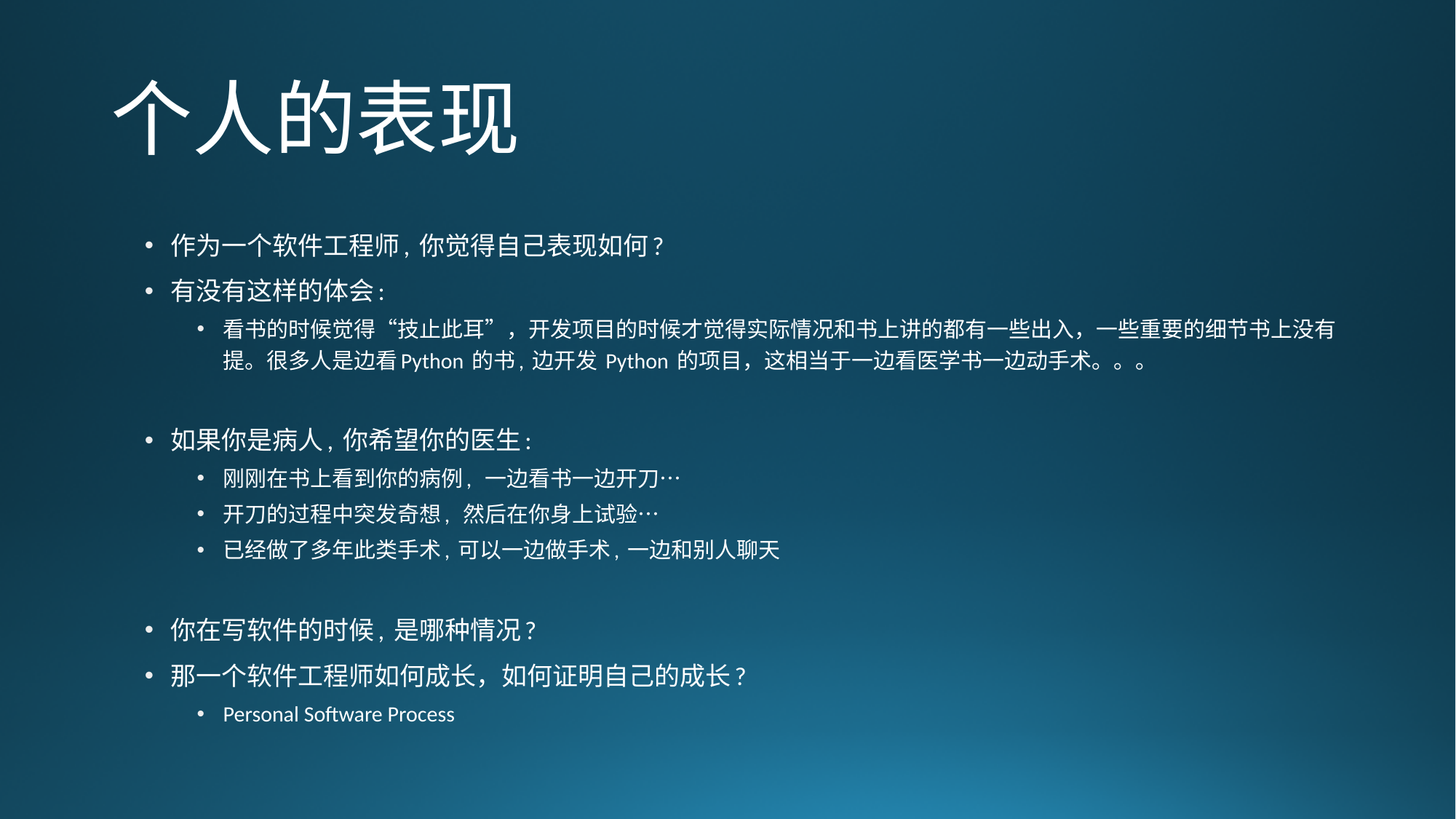

# 个人的表现
作为一个软件工程师, 你觉得自己表现如何?
有没有这样的体会:
看书的时候觉得“技止此耳”，开发项目的时候才觉得实际情况和书上讲的都有一些出入，一些重要的细节书上没有提。很多人是边看Python 的书, 边开发 Python 的项目，这相当于一边看医学书一边动手术。。。

如果你是病人, 你希望你的医生:
刚刚在书上看到你的病例,  一边看书一边开刀…
开刀的过程中突发奇想,  然后在你身上试验…
已经做了多年此类手术, 可以一边做手术, 一边和别人聊天

你在写软件的时候, 是哪种情况?
那一个软件工程师如何成长，如何证明自己的成长?
Personal Software Process